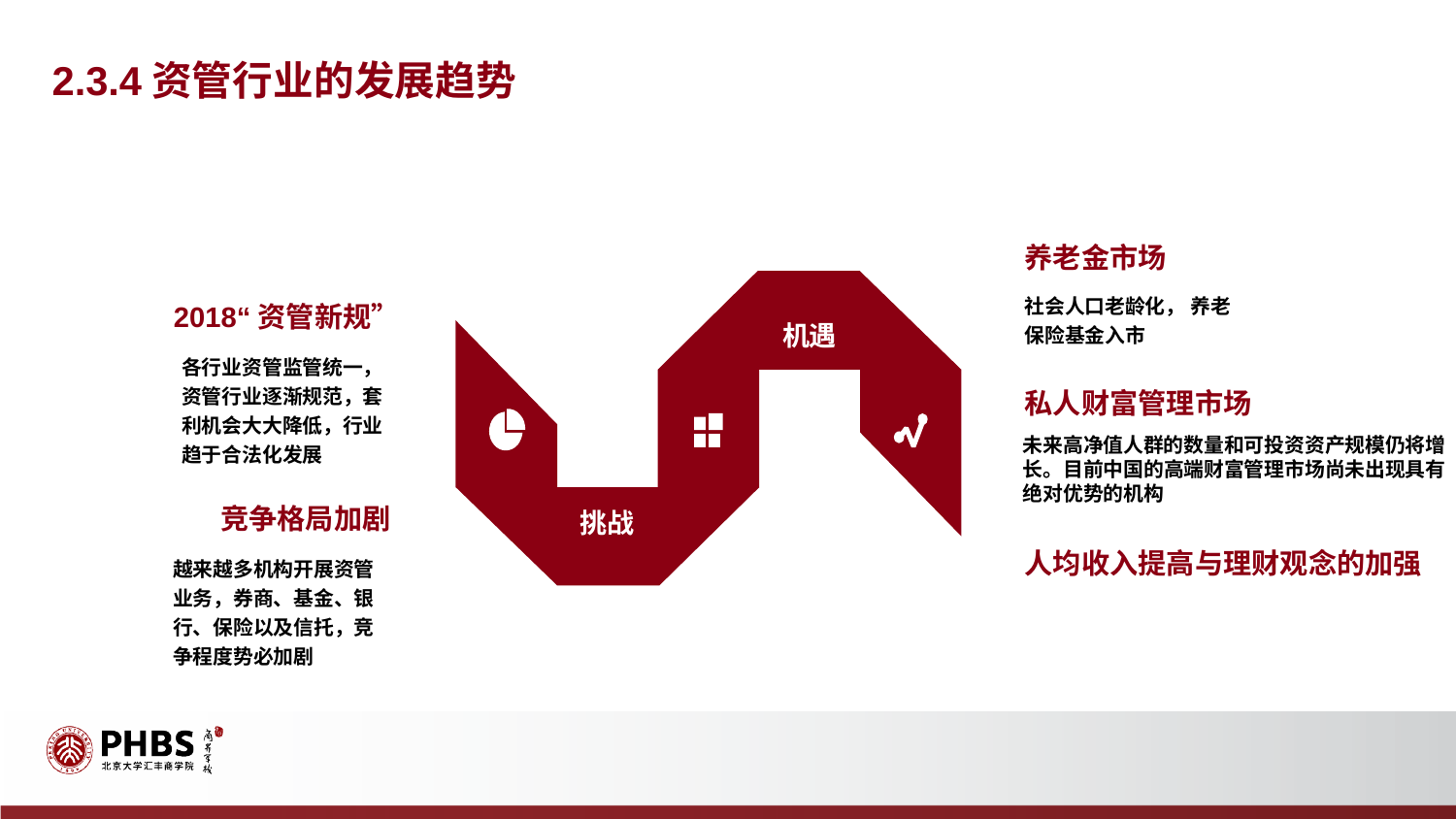

2.3.4资管行业的发展趋势
养老金市场

机遇
挑战
社会人口老龄化， 养老保险基金入市
2018“资管新规”
各行业资管监管统一，资管行业逐渐规范，套利机会大大降低，行业趋于合法化发展
私人财富管理市场
未来高净值人群的数量和可投资资产规模仍将增长。目前中国的高端财富管理市场尚未出现具有绝对优势的机构
竞争格局加剧
越来越多机构开展资管业务，券商、基金、银行、保险以及信托，竞争程度势必加剧
人均收入提高与理财观念的加强